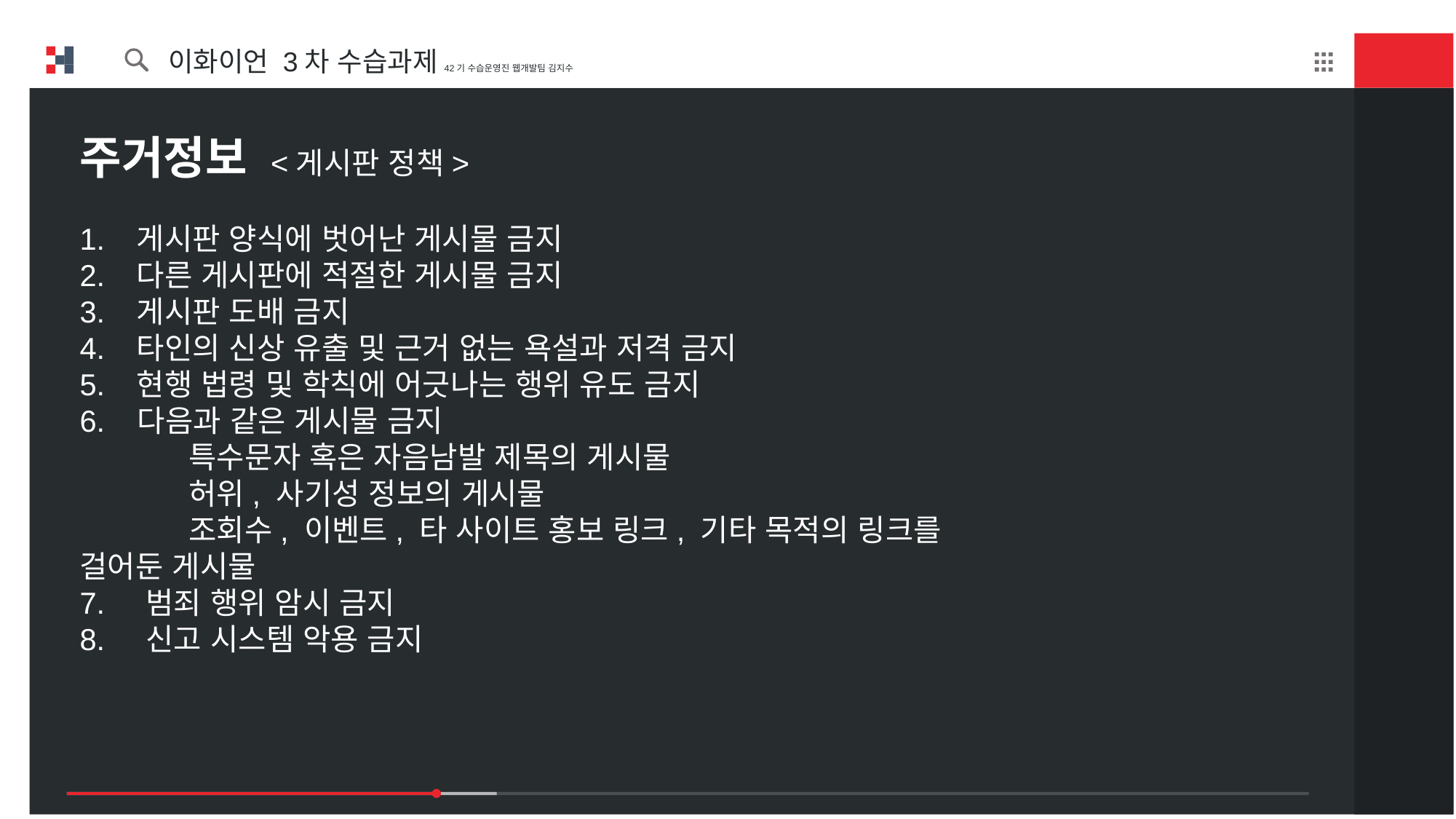

이화이언 3차 수습과제42기 수습운영진 웹개발팀 김지수

주거정보 <게시판 정책>

 게시판 양식에 벗어난 게시물 금지
 다른 게시판에 적절한 게시물 금지
 게시판 도배 금지
 타인의 신상 유출 및 근거 없는 욕설과 저격 금지
 현행 법령 및 학칙에 어긋나는 행위 유도 금지
6.   다음과 같은 게시물 금지
	특수문자 혹은 자음남발 제목의 게시물
	허위, 사기성 정보의 게시물
	조회수, 이벤트, 타 사이트 홍보 링크, 기타 목적의 링크를 걸어둔 게시물
7.    범죄 행위 암시 금지
8.    신고 시스템 악용 금지